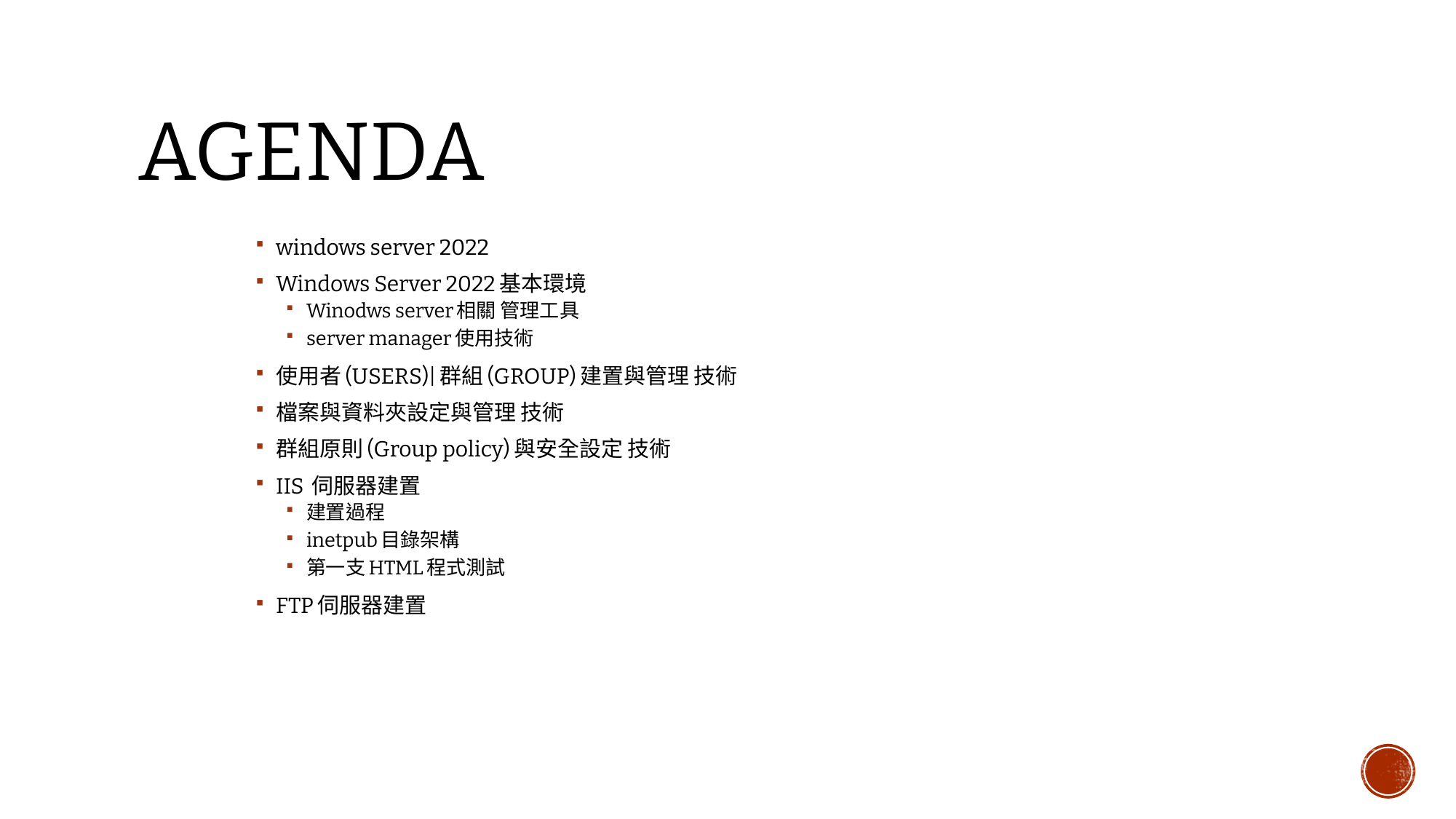

# Agenda
windows server 2022
Windows Server 2022基本環境
Winodws server相關 管理工具
server manager使用技術
使用者(USERS)|群組(GROUP)建置與管理 技術
檔案與資料夾設定與管理 技術
群組原則(Group policy)與安全設定 技術
IIS 伺服器建置
建置過程
inetpub目錄架構
第一支HTML程式測試
FTP伺服器建置